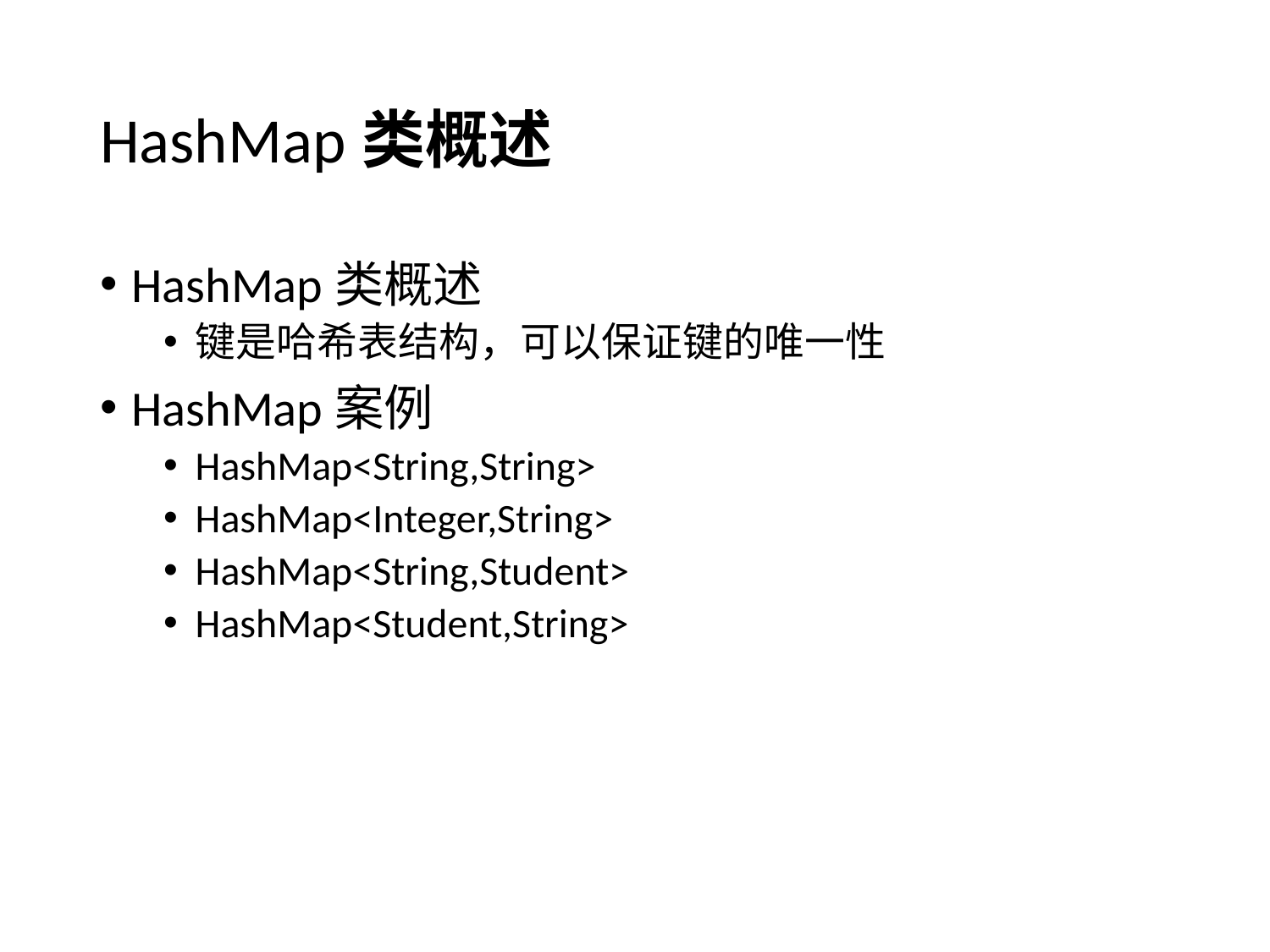

# HashMap类概述
HashMap类概述
键是哈希表结构，可以保证键的唯一性
HashMap案例
HashMap<String,String>
HashMap<Integer,String>
HashMap<String,Student>
HashMap<Student,String>